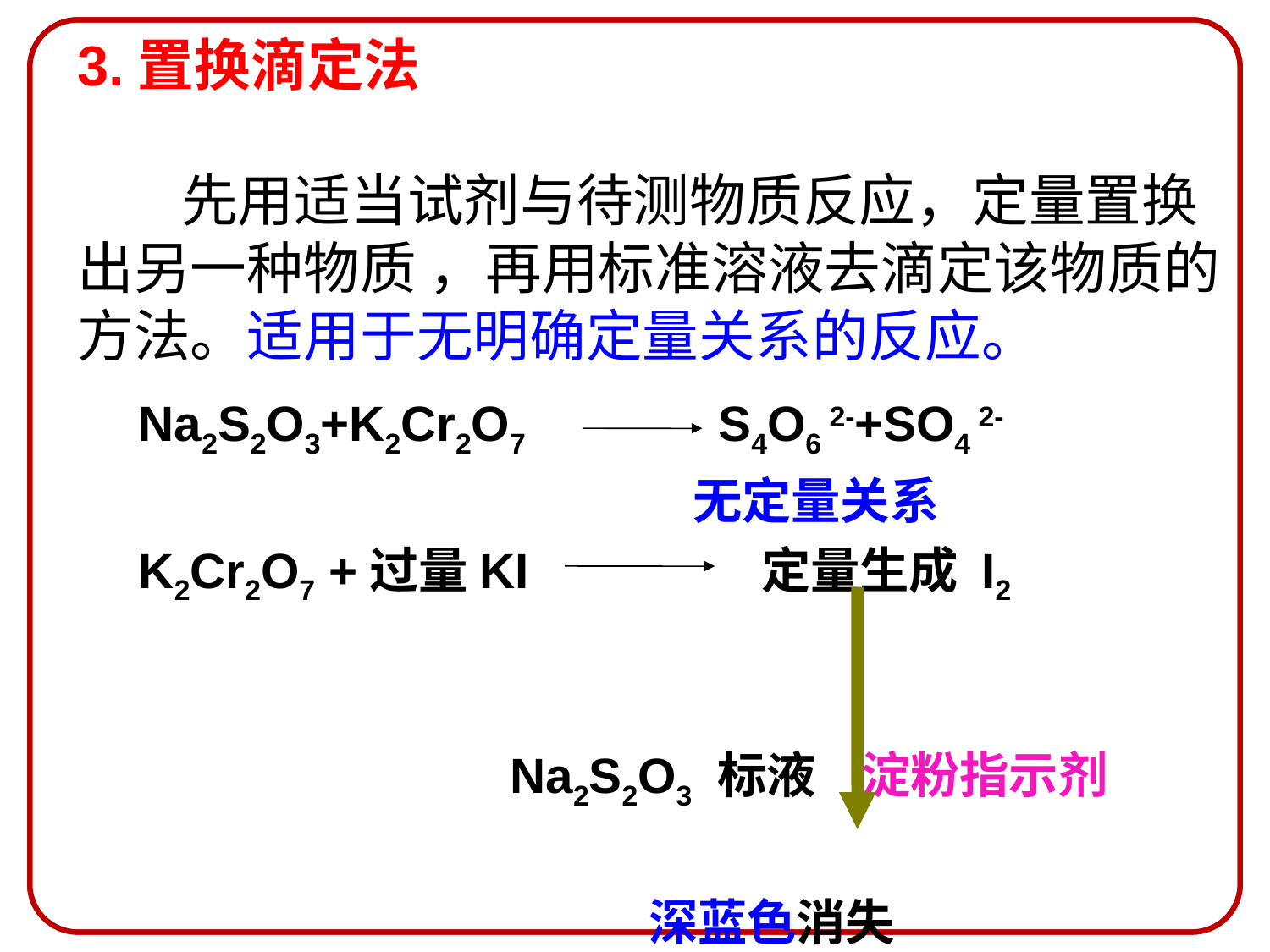

3.置换滴定法
       先用适当试剂与待测物质反应，定量置换出另一种物质 ，再用标准溶液去滴定该物质的方法。适用于无明确定量关系的反应。
   Na2S2O3+K2Cr2O7              S4O6 2-+SO4 2-
                                                    无定量关系
   K2Cr2O7 +过量KI                定量生成 I2

                              Na2S2O3 标液    淀粉指示剂

                                                 深蓝色消失